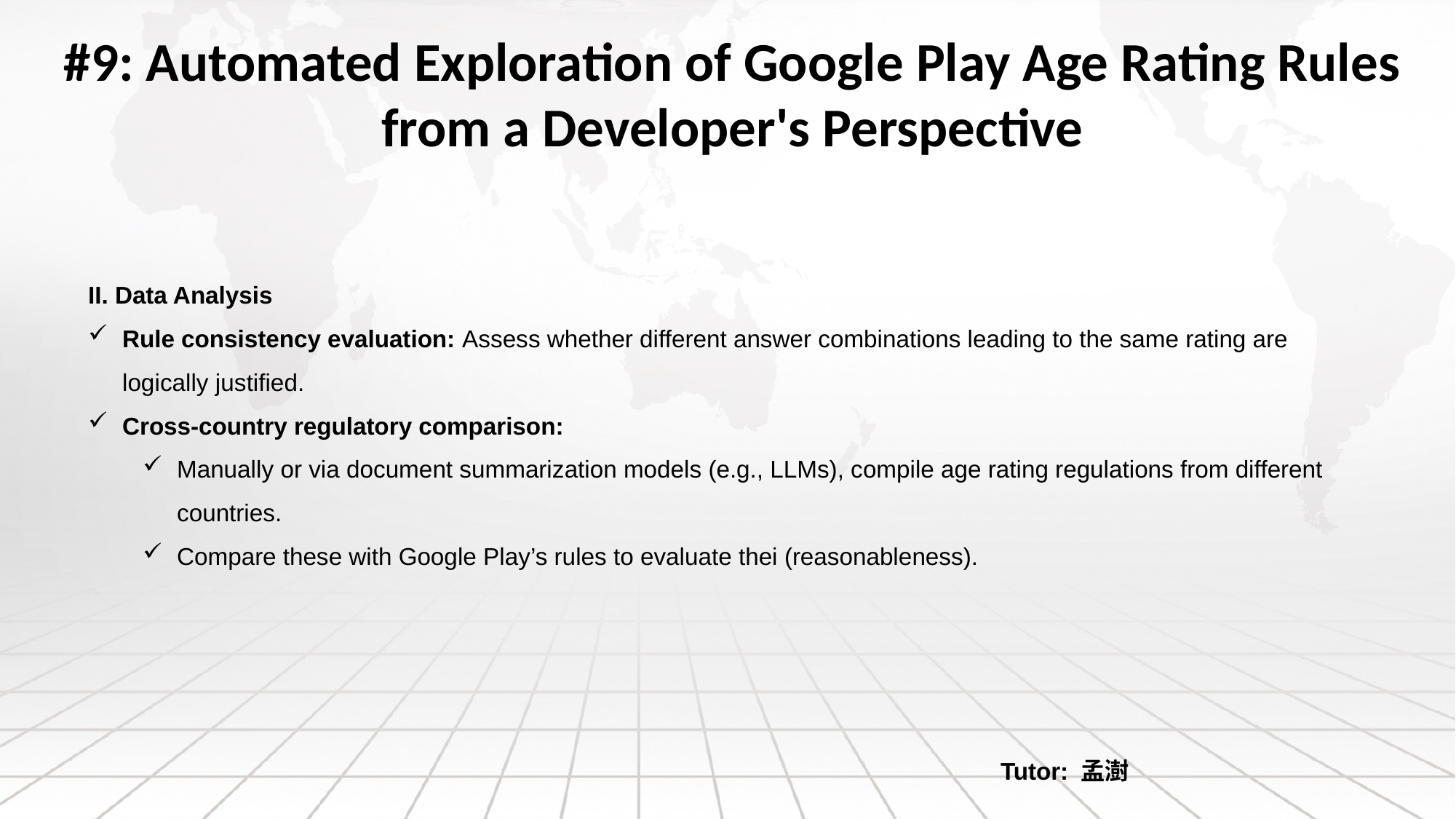

#9: Automated Exploration of Google Play Age Rating Rules from a Developer's Perspective

II. Data Analysis
Rule consistency evaluation: Assess whether different answer combinations leading to the same rating are logically justified.
Cross-country regulatory comparison:
Manually or via document summarization models (e.g., LLMs), compile age rating regulations from different countries.
Compare these with Google Play’s rules to evaluate thei (reasonableness).
Tutor: 孟澍